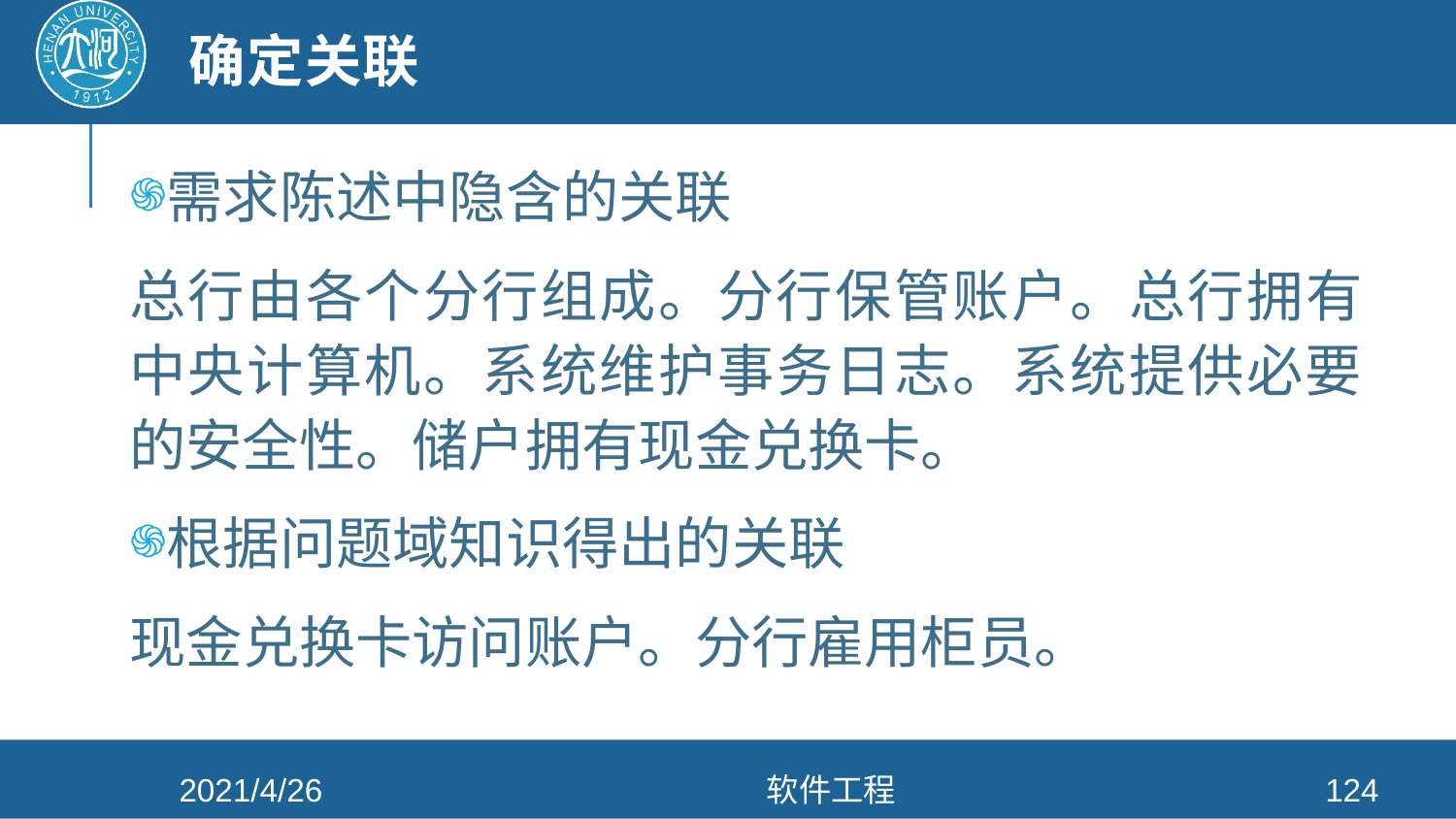

# 确定关联
需求陈述中隐含的关联
总行由各个分行组成。分行保管账户。总行拥有中央计算机。系统维护事务日志。系统提供必要的安全性。储户拥有现金兑换卡。
根据问题域知识得出的关联
现金兑换卡访问账户。分行雇用柜员。
2021/4/26
软件工程
124